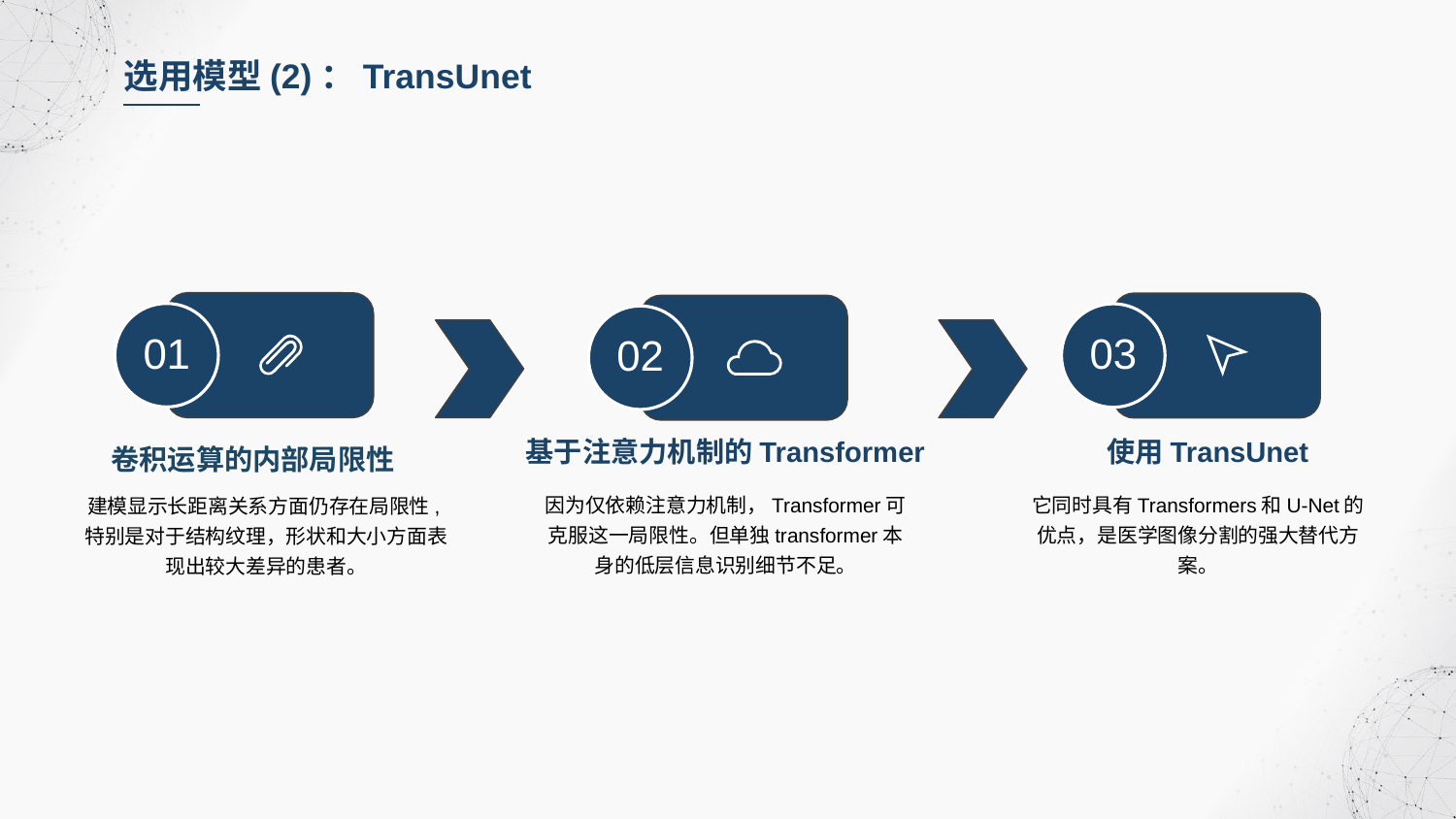

选用模型(2)：TransUnet

01

03

02

基于注意力机制的Transformer
使用TransUnet
卷积运算的内部局限性
因为仅依赖注意力机制，Transformer可克服这一局限性。但单独transformer本身的低层信息识别细节不足。

它同时具有Transformers和U-Net的优点，是医学图像分割的强大替代方案。
建模显示长距离关系方面仍存在局限性,特别是对于结构纹理，形状和大小方面表现出较大差异的患者。